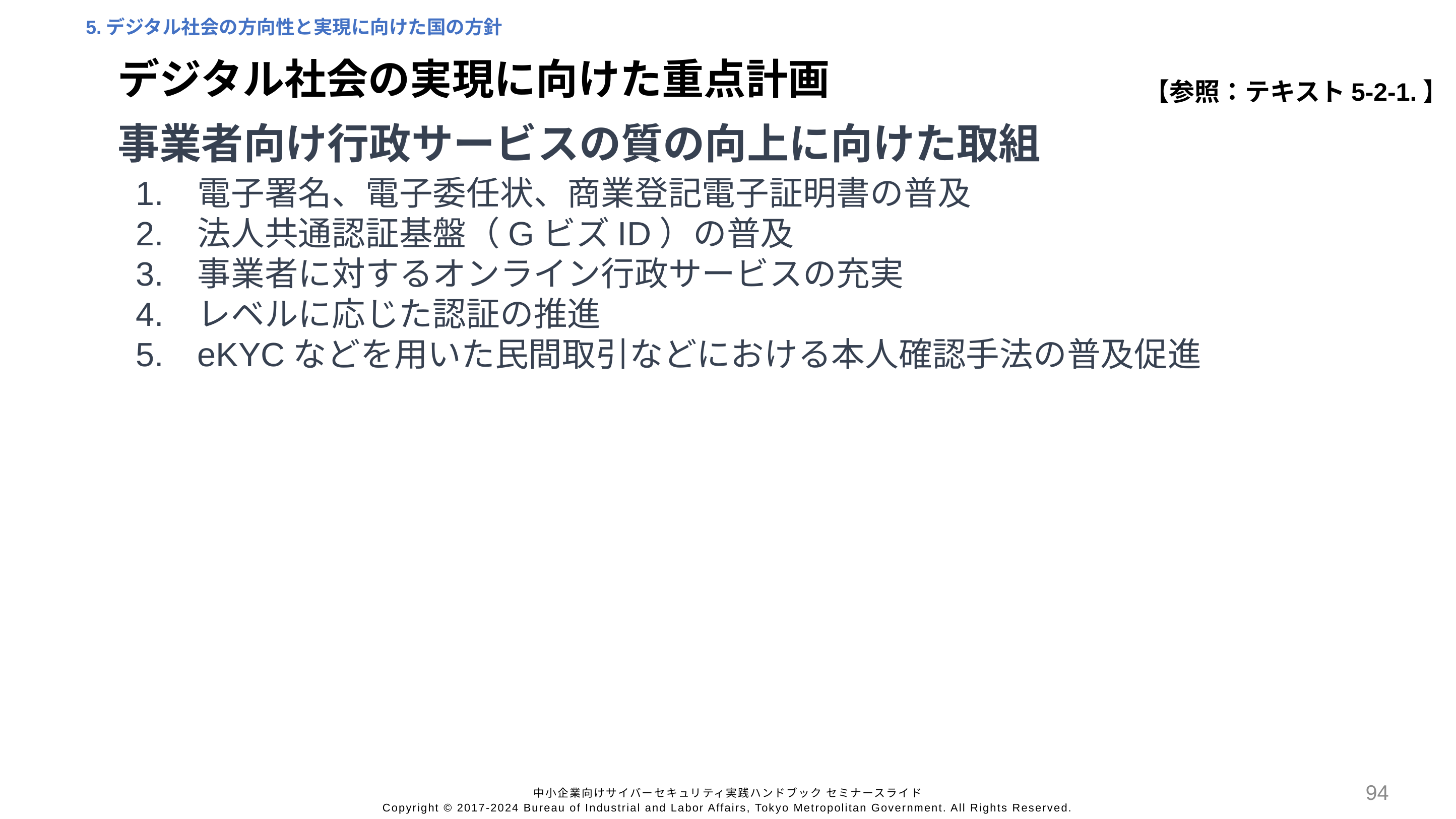

5.デジタル社会の方向性と実現に向けた国の方針
デジタル社会の実現に向けた重点計画
【参照：テキスト5-2-1.】
事業者向け行政サービスの質の向上に向けた取組
電子署名、電子委任状、商業登記電子証明書の普及
法人共通認証基盤（GビズID）の普及
事業者に対するオンライン行政サービスの充実
レベルに応じた認証の推進
eKYCなどを用いた民間取引などにおける本人確認手法の普及促進
94